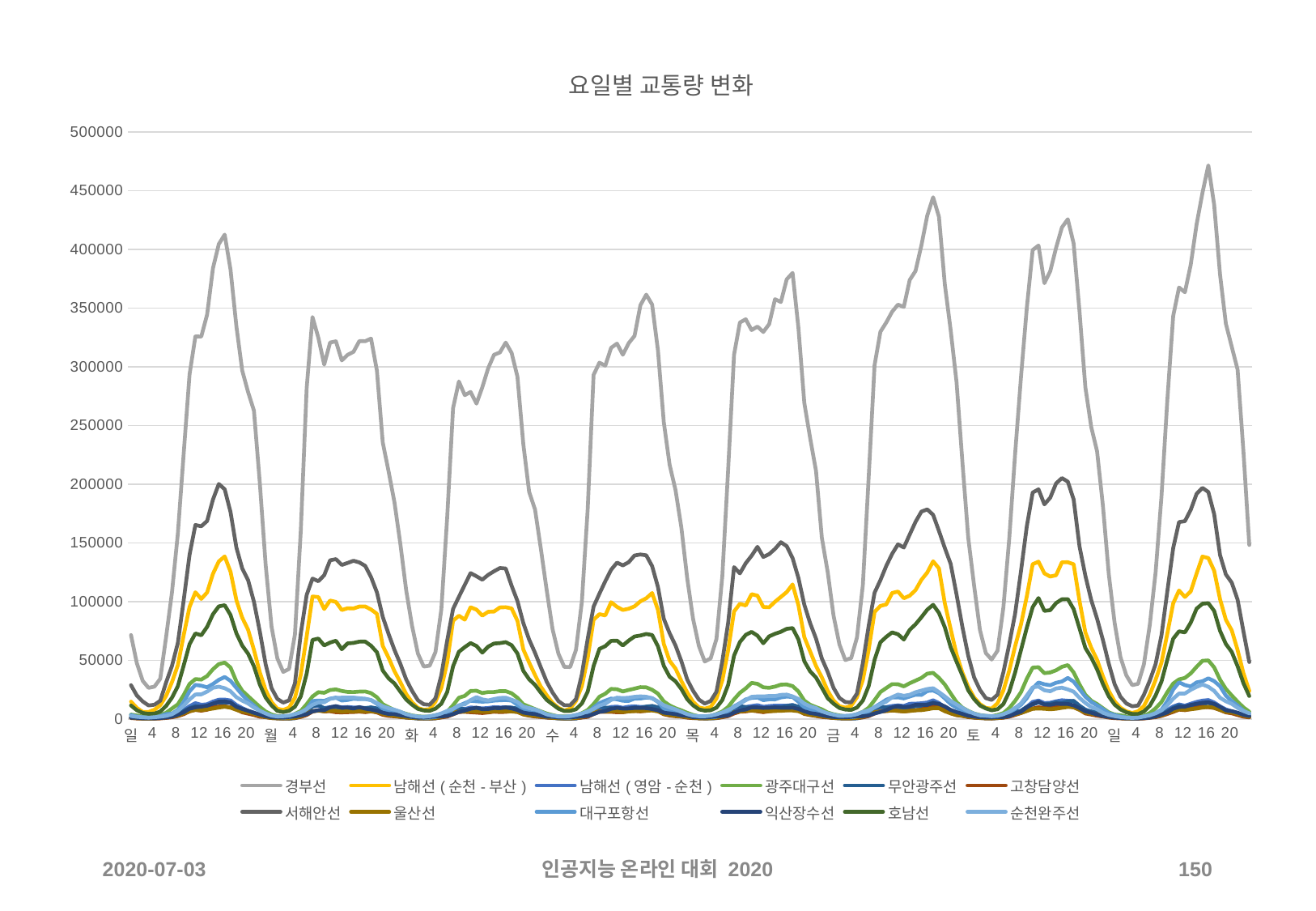

### Chart: 요일별 교통량 변화

| Category | 경부선 | 남해선(순천-부산) | 남해선(영암-순천) | 광주대구선 | 무안광주선 | 고창담양선 | 서해안선 | 울산선 | 대구포항선 | 익산장수선 | 호남선 | 순천완주선 |
|---|---|---|---|---|---|---|---|---|---|---|---|---|
| 일 | 71491.0 | 14786.0 | 1344.0 | 3712.0 | 1254.0 | 819.0 | 28791.0 | 1264.0 | 3346.0 | 1074.0 | 11512.0 | 2564.0 |
| 1  | 47490.0 | 9433.0 | 847.0 | 2993.0 | 730.0 | 416.0 | 20033.0 | 813.0 | 2053.0 | 996.0 | 7448.0 | 1841.0 |
| 2  | 32479.0 | 5977.0 | 658.0 | 1913.0 | 640.0 | 419.0 | 14930.0 | 435.0 | 1371.0 | 554.0 | 5116.0 | 1444.0 |
| 3  | 26481.0 | 6018.0 | 534.0 | 1440.0 | 503.0 | 386.0 | 11513.0 | 431.0 | 1219.0 | 529.0 | 4330.0 | 1114.0 |
| 4  | 27540.0 | 7851.0 | 778.0 | 1775.0 | 457.0 | 287.0 | 12112.0 | 506.0 | 1495.0 | 490.0 | 4598.0 | 1471.0 |
| 5  | 34262.0 | 11678.0 | 1168.0 | 3053.0 | 1083.0 | 461.0 | 15495.0 | 922.0 | 2353.0 | 876.0 | 6329.0 | 1922.0 |
| 6  | 69992.0 | 19719.0 | 1855.0 | 5331.0 | 2174.0 | 920.0 | 31184.0 | 1530.0 | 4177.0 | 1235.0 | 11123.0 | 2630.0 |
| 7  | 107845.0 | 31374.0 | 2757.0 | 8903.0 | 3339.0 | 1440.0 | 45229.0 | 2170.0 | 4502.0 | 2017.0 | 18143.0 | 4005.0 |
| 8  | 157837.0 | 45793.0 | 4414.0 | 12435.0 | 4466.0 | 2464.0 | 64745.0 | 3000.0 | 7753.0 | 3724.0 | 27867.0 | 6851.0 |
| 9  | 225944.0 | 71328.0 | 7449.0 | 20371.0 | 6787.0 | 4035.0 | 101005.0 | 4785.0 | 14434.0 | 5642.0 | 45511.0 | 11326.0 |
| 10  | 293550.0 | 95480.0 | 10896.0 | 29822.0 | 9175.0 | 6478.0 | 139859.0 | 6666.0 | 23607.0 | 8754.0 | 63716.0 | 16614.0 |
| 11  | 325889.0 | 107925.0 | 13455.0 | 34006.0 | 10950.0 | 7733.0 | 165255.0 | 7777.0 | 29014.0 | 9918.0 | 72864.0 | 20876.0 |
| 12  | 325776.0 | 102277.0 | 12080.0 | 33540.0 | 10259.0 | 7083.0 | 164167.0 | 7517.0 | 28318.0 | 10545.0 | 71310.0 | 20958.0 |
| 13  | 344459.0 | 107788.0 | 12543.0 | 36558.0 | 11204.0 | 7882.0 | 168619.0 | 8183.0 | 26981.0 | 11321.0 | 78437.0 | 23321.0 |
| 14  | 384079.0 | 123695.0 | 14816.0 | 42382.0 | 12472.0 | 9693.0 | 186963.0 | 8844.0 | 29811.0 | 13156.0 | 89279.0 | 26585.0 |
| 15  | 404593.0 | 134199.0 | 16380.0 | 46757.0 | 13944.0 | 10583.0 | 200169.0 | 9740.0 | 33353.0 | 14749.0 | 95912.0 | 27522.0 |
| 16  | 412639.0 | 138447.0 | 16526.0 | 48042.0 | 13960.0 | 10788.0 | 195689.0 | 10427.0 | 35733.0 | 15037.0 | 96880.0 | 26196.0 |
| 17  | 382811.0 | 125440.0 | 15749.0 | 43801.0 | 13831.0 | 9886.0 | 176283.0 | 9651.0 | 32468.0 | 14031.0 | 88622.0 | 23614.0 |
| 18  | 334494.0 | 101192.0 | 11922.0 | 31933.0 | 9829.0 | 8130.0 | 145971.0 | 7790.0 | 26456.0 | 10360.0 | 72925.0 | 18578.0 |
| 19  | 296820.0 | 86294.0 | 9250.0 | 24038.0 | 7784.0 | 5679.0 | 128253.0 | 6264.0 | 20574.0 | 8515.0 | 62521.0 | 15638.0 |
| 20  | 278469.0 | 76011.0 | 6902.0 | 19424.0 | 6215.0 | 4525.0 | 118240.0 | 5641.0 | 15435.0 | 6999.0 | 55575.0 | 13224.0 |
| 21  | 262718.0 | 58829.0 | 5429.0 | 14801.0 | 4365.0 | 3406.0 | 99828.0 | 4354.0 | 11481.0 | 5245.0 | 44858.0 | 9707.0 |
| 22  | 201091.0 | 39728.0 | 3211.0 | 10300.0 | 2914.0 | 1955.0 | 74531.0 | 2976.0 | 6790.0 | 3793.0 | 29347.0 | 6971.0 |
| 23  | 131401.0 | 24667.0 | 1913.0 | 6393.0 | 1851.0 | 1547.0 | 46566.0 | 1591.0 | 4046.0 | 2316.0 | 18175.0 | 4720.0 |
| 월 | 78735.0 | 14431.0 | 1247.0 | 3825.0 | 996.0 | 831.0 | 26266.0 | 855.0 | 2384.0 | 1416.0 | 11584.0 | 2775.0 |
| 1  | 51570.0 | 8678.0 | 743.0 | 2465.0 | 536.0 | 611.0 | 17079.0 | 614.0 | 1542.0 | 1203.0 | 6851.0 | 2155.0 |
| 2  | 40050.0 | 7673.0 | 611.0 | 2149.0 | 364.0 | 466.0 | 13957.0 | 492.0 | 1257.0 | 1231.0 | 5907.0 | 2327.0 |
| 3  | 42615.0 | 9650.0 | 601.0 | 2178.0 | 325.0 | 590.0 | 15870.0 | 510.0 | 1439.0 | 1688.0 | 6961.0 | 2796.0 |
| 4  | 72065.0 | 18105.0 | 1034.0 | 4356.0 | 624.0 | 822.0 | 30432.0 | 1016.0 | 2555.0 | 2151.0 | 10481.0 | 4124.0 |
| 5  | 160194.0 | 37705.0 | 2557.0 | 6837.0 | 2201.0 | 1751.0 | 72667.0 | 2363.0 | 4334.0 | 2985.0 | 19212.0 | 5731.0 |
| 6  | 281763.0 | 70203.0 | 5675.0 | 12572.0 | 5584.0 | 3401.0 | 105590.0 | 4607.0 | 8573.0 | 4057.0 | 38617.0 | 8471.0 |
| 7  | 342426.0 | 104338.0 | 10777.0 | 19143.0 | 10837.0 | 6291.0 | 119626.0 | 6683.0 | 15252.0 | 6480.0 | 67336.0 | 11980.0 |
| 8  | 324735.0 | 103857.0 | 11311.0 | 22839.0 | 11840.0 | 7332.0 | 117324.0 | 7034.0 | 15686.0 | 7455.0 | 68508.0 | 13996.0 |
| 9  | 301869.0 | 93660.0 | 9230.0 | 22294.0 | 9098.0 | 6399.0 | 122482.0 | 6653.0 | 15435.0 | 7494.0 | 62645.0 | 14231.0 |
| 10  | 320709.0 | 100873.0 | 10102.0 | 24665.0 | 9053.0 | 6605.0 | 135157.0 | 7010.0 | 17248.0 | 9924.0 | 65076.0 | 17142.0 |
| 11  | 321756.0 | 99733.0 | 10657.0 | 25189.0 | 7769.0 | 5726.0 | 136142.0 | 6964.0 | 18221.0 | 10925.0 | 66681.0 | 17996.0 |
| 12  | 305470.0 | 92827.0 | 9867.0 | 23844.0 | 7604.0 | 5611.0 | 131234.0 | 6305.0 | 15657.0 | 9559.0 | 59414.0 | 18158.0 |
| 13  | 310225.0 | 94315.0 | 10191.0 | 23044.0 | 8252.0 | 5804.0 | 132884.0 | 6636.0 | 16182.0 | 9701.0 | 64385.0 | 18174.0 |
| 14  | 312814.0 | 94112.0 | 9745.0 | 22907.0 | 8838.0 | 5947.0 | 134775.0 | 6512.0 | 17272.0 | 8936.0 | 64802.0 | 18236.0 |
| 15  | 321922.0 | 95781.0 | 9840.0 | 23339.0 | 8533.0 | 6289.0 | 133364.0 | 6733.0 | 16883.0 | 10080.0 | 65900.0 | 17665.0 |
| 16  | 321846.0 | 95852.0 | 9351.0 | 23458.0 | 9155.0 | 5812.0 | 130415.0 | 6523.0 | 17014.0 | 8818.0 | 65912.0 | 17259.0 |
| 17  | 324081.0 | 93273.0 | 9405.0 | 22016.0 | 9908.0 | 6476.0 | 120903.0 | 6640.0 | 16116.0 | 8042.0 | 62393.0 | 16058.0 |
| 18  | 296784.0 | 89581.0 | 8121.0 | 18523.0 | 8987.0 | 5614.0 | 107837.0 | 6000.0 | 12918.0 | 7024.0 | 56852.0 | 13632.0 |
| 19  | 235546.0 | 62301.0 | 5091.0 | 12555.0 | 6046.0 | 3583.0 | 86996.0 | 4366.0 | 8825.0 | 5337.0 | 41301.0 | 10767.0 |
| 20  | 210770.0 | 52075.0 | 3437.0 | 9979.0 | 4334.0 | 2639.0 | 72329.0 | 3402.0 | 6605.0 | 4266.0 | 34569.0 | 9204.0 |
| 21  | 184579.0 | 40696.0 | 3313.0 | 7534.0 | 2837.0 | 2253.0 | 58796.0 | 2719.0 | 5472.0 | 4108.0 | 30227.0 | 7888.0 |
| 22  | 149213.0 | 31397.0 | 2054.0 | 5829.0 | 2114.0 | 1686.0 | 46972.0 | 1985.0 | 4063.0 | 3167.0 | 23276.0 | 6190.0 |
| 23  | 109713.0 | 21212.0 | 1295.0 | 4373.0 | 1487.0 | 1262.0 | 33706.0 | 1330.0 | 2771.0 | 2472.0 | 16595.0 | 4053.0 |
| 화 | 79392.0 | 14233.0 | 971.0 | 2987.0 | 854.0 | 1005.0 | 23970.0 | 927.0 | 1606.0 | 1708.0 | 12171.0 | 2778.0 |
| 1  | 55685.0 | 9396.0 | 609.0 | 2278.0 | 432.0 | 633.0 | 15894.0 | 634.0 | 1358.0 | 1139.0 | 8595.0 | 2071.0 |
| 2  | 44636.0 | 7798.0 | 464.0 | 1924.0 | 286.0 | 600.0 | 12525.0 | 548.0 | 1132.0 | 1295.0 | 7229.0 | 1822.0 |
| 3  | 45419.0 | 8424.0 | 457.0 | 2112.0 | 401.0 | 476.0 | 12122.0 | 508.0 | 1152.0 | 1733.0 | 6934.0 | 2355.0 |
| 4  | 56972.0 | 14716.0 | 791.0 | 3177.0 | 540.0 | 643.0 | 17561.0 | 823.0 | 1639.0 | 2040.0 | 8769.0 | 3246.0 |
| 5  | 93447.0 | 26479.0 | 1608.0 | 4274.0 | 1524.0 | 1278.0 | 37374.0 | 1741.0 | 2405.0 | 2167.0 | 12988.0 | 4723.0 |
| 6  | 171618.0 | 48147.0 | 3158.0 | 6211.0 | 3505.0 | 2007.0 | 66735.0 | 3057.0 | 4150.0 | 2642.0 | 22893.0 | 6886.0 |
| 7  | 264769.0 | 83644.0 | 6430.0 | 11685.0 | 7503.0 | 3948.0 | 93697.0 | 5537.0 | 8500.0 | 4163.0 | 44814.0 | 8593.0 |
| 8  | 287526.0 | 87982.0 | 8517.0 | 18054.0 | 9771.0 | 5944.0 | 104015.0 | 6214.0 | 11191.0 | 6008.0 | 57202.0 | 11676.0 |
| 9  | 275884.0 | 84595.0 | 8496.0 | 19692.0 | 8038.0 | 6087.0 | 114263.0 | 6473.0 | 13494.0 | 7162.0 | 61196.0 | 12446.0 |
| 10  | 278635.0 | 95150.0 | 9776.0 | 23844.0 | 8510.0 | 5761.0 | 124230.0 | 6700.0 | 15531.0 | 8715.0 | 64611.0 | 16096.0 |
| 11  | 268676.0 | 93131.0 | 9508.0 | 24051.0 | 7685.0 | 5423.0 | 121577.0 | 6386.0 | 15043.0 | 9566.0 | 62182.0 | 18582.0 |
| 12  | 282590.0 | 88025.0 | 9025.0 | 22110.0 | 7050.0 | 5064.0 | 118638.0 | 6351.0 | 14722.0 | 8324.0 | 56542.0 | 16663.0 |
| 13  | 298843.0 | 91309.0 | 9346.0 | 22954.0 | 8058.0 | 5541.0 | 122746.0 | 6025.0 | 14929.0 | 8481.0 | 61599.0 | 15797.0 |
| 14  | 310272.0 | 91503.0 | 10043.0 | 22948.0 | 8330.0 | 6221.0 | 125825.0 | 6711.0 | 15633.0 | 9312.0 | 64263.0 | 16972.0 |
| 15  | 312283.0 | 95008.0 | 9857.0 | 23715.0 | 8531.0 | 5905.0 | 128590.0 | 6656.0 | 15919.0 | 9234.0 | 64615.0 | 17909.0 |
| 16  | 320667.0 | 95206.0 | 9865.0 | 23708.0 | 9832.0 | 6066.0 | 128193.0 | 6584.0 | 16094.0 | 9749.0 | 65446.0 | 18123.0 |
| 17  | 311848.0 | 94145.0 | 9660.0 | 21895.0 | 9624.0 | 6591.0 | 113471.0 | 6380.0 | 15653.0 | 9018.0 | 62842.0 | 16400.0 |
| 18  | 291672.0 | 83690.0 | 7964.0 | 18022.0 | 8961.0 | 5991.0 | 100527.0 | 5999.0 | 12001.0 | 7656.0 | 55790.0 | 14548.0 |
| 19  | 234126.0 | 59268.0 | 5038.0 | 12471.0 | 6071.0 | 3830.0 | 81685.0 | 4030.0 | 8412.0 | 5437.0 | 40999.0 | 10584.0 |
| 20  | 193417.0 | 48031.0 | 3458.0 | 10448.0 | 4048.0 | 2841.0 | 67638.0 | 3080.0 | 5899.0 | 4612.0 | 33802.0 | 9319.0 |
| 21  | 178524.0 | 37407.0 | 2674.0 | 8402.0 | 3099.0 | 2112.0 | 56299.0 | 2591.0 | 5398.0 | 4163.0 | 29026.0 | 8171.0 |
| 22  | 144937.0 | 27485.0 | 1952.0 | 6438.0 | 2552.0 | 1639.0 | 43878.0 | 2137.0 | 4000.0 | 2944.0 | 22388.0 | 6095.0 |
| 23  | 109482.0 | 20145.0 | 1346.0 | 4625.0 | 1403.0 | 1193.0 | 31655.0 | 1472.0 | 2689.0 | 1987.0 | 16223.0 | 3942.0 |
| 수 | 76476.0 | 13677.0 | 845.0 | 3287.0 | 1031.0 | 952.0 | 22521.0 | 981.0 | 1861.0 | 1846.0 | 12444.0 | 2886.0 |
| 1  | 55529.0 | 9525.0 | 558.0 | 2189.0 | 551.0 | 710.0 | 15207.0 | 625.0 | 1453.0 | 1192.0 | 8748.0 | 2148.0 |
| 2  | 44368.0 | 7065.0 | 426.0 | 2193.0 | 284.0 | 589.0 | 11712.0 | 508.0 | 1166.0 | 1189.0 | 6780.0 | 2066.0 |
| 3  | 44271.0 | 8843.0 | 362.0 | 2272.0 | 270.0 | 521.0 | 11716.0 | 549.0 | 1134.0 | 1587.0 | 6881.0 | 2405.0 |
| 4  | 58938.0 | 15368.0 | 703.0 | 3056.0 | 393.0 | 701.0 | 16949.0 | 859.0 | 1879.0 | 1748.0 | 8307.0 | 3433.0 |
| 5  | 99831.0 | 27987.0 | 1464.0 | 4916.0 | 1519.0 | 1213.0 | 38052.0 | 1768.0 | 2756.0 | 2210.0 | 13205.0 | 4635.0 |
| 6  | 178747.0 | 51936.0 | 2979.0 | 7653.0 | 3991.0 | 1811.0 | 68280.0 | 3240.0 | 4753.0 | 2517.0 | 23258.0 | 6516.0 |
| 7  | 293117.0 | 84462.0 | 5701.0 | 12748.0 | 8204.0 | 4185.0 | 95703.0 | 5441.0 | 9615.0 | 4193.0 | 45035.0 | 8396.0 |
| 8  | 303530.0 | 89276.0 | 8006.0 | 18904.0 | 10584.0 | 6146.0 | 106724.0 | 6625.0 | 13468.0 | 6087.0 | 59650.0 | 11339.0 |
| 9  | 300989.0 | 88213.0 | 8766.0 | 21526.0 | 9711.0 | 6158.0 | 117335.0 | 6393.0 | 15637.0 | 6742.0 | 62049.0 | 13010.0 |
| 10  | 316233.0 | 99463.0 | 10215.0 | 25618.0 | 9284.0 | 6092.0 | 127099.0 | 6718.0 | 17358.0 | 8648.0 | 66525.0 | 16253.0 |
| 11  | 319801.0 | 95493.0 | 10538.0 | 25332.0 | 8405.0 | 5738.0 | 133205.0 | 6738.0 | 16726.0 | 9495.0 | 66737.0 | 18142.0 |
| 12  | 310324.0 | 92872.0 | 9511.0 | 23425.0 | 7678.0 | 5685.0 | 130814.0 | 5953.0 | 15496.0 | 8862.0 | 62603.0 | 17821.0 |
| 13  | 320176.0 | 93922.0 | 10436.0 | 24742.0 | 8958.0 | 6548.0 | 133572.0 | 6407.0 | 15439.0 | 8932.0 | 66792.0 | 18062.0 |
| 14  | 326347.0 | 95958.0 | 10742.0 | 25853.0 | 9787.0 | 6861.0 | 139260.0 | 6715.0 | 17324.0 | 9394.0 | 70233.0 | 18869.0 |
| 15  | 352508.0 | 100240.0 | 10253.0 | 27105.0 | 9523.0 | 6455.0 | 140130.0 | 6823.0 | 17403.0 | 9325.0 | 71102.0 | 19244.0 |
| 16  | 361507.0 | 102790.0 | 10357.0 | 26943.0 | 10533.0 | 6911.0 | 139421.0 | 7105.0 | 18215.0 | 9259.0 | 72417.0 | 18934.0 |
| 17  | 353063.0 | 107278.0 | 10115.0 | 24890.0 | 11108.0 | 7553.0 | 130206.0 | 7284.0 | 17756.0 | 8470.0 | 71505.0 | 17566.0 |
| 18  | 313991.0 | 92917.0 | 9029.0 | 21587.0 | 9972.0 | 6686.0 | 112395.0 | 6475.0 | 14500.0 | 7475.0 | 61906.0 | 14938.0 |
| 19  | 252862.0 | 63930.0 | 5479.0 | 14952.0 | 5941.0 | 3993.0 | 85303.0 | 4421.0 | 8944.0 | 5342.0 | 45296.0 | 11709.0 |
| 20  | 216526.0 | 49530.0 | 3866.0 | 11538.0 | 4380.0 | 2907.0 | 73074.0 | 3481.0 | 6756.0 | 4747.0 | 35990.0 | 9829.0 |
| 21  | 195100.0 | 42955.0 | 3153.0 | 9165.0 | 3513.0 | 2323.0 | 62622.0 | 2707.0 | 5314.0 | 4101.0 | 32091.0 | 8228.0 |
| 22  | 163267.0 | 32366.0 | 2280.0 | 7355.0 | 2471.0 | 1919.0 | 49269.0 | 2245.0 | 4425.0 | 3073.0 | 25537.0 | 6075.0 |
| 23  | 119917.0 | 22631.0 | 1597.0 | 5236.0 | 1531.0 | 1148.0 | 33631.0 | 1567.0 | 2993.0 | 2679.0 | 16862.0 | 4094.0 |
| 목 | 85400.0 | 14638.0 | 988.0 | 3449.0 | 890.0 | 757.0 | 24039.0 | 1117.0 | 1765.0 | 1508.0 | 11642.0 | 2841.0 |
| 1  | 62119.0 | 9823.0 | 789.0 | 2226.0 | 642.0 | 638.0 | 16518.0 | 637.0 | 1519.0 | 1377.0 | 8167.0 | 2350.0 |
| 2  | 48952.0 | 8739.0 | 722.0 | 1996.0 | 434.0 | 636.0 | 13124.0 | 508.0 | 1353.0 | 1259.0 | 7102.0 | 2282.0 |
| 3  | 51537.0 | 10242.0 | 683.0 | 2523.0 | 493.0 | 678.0 | 15308.0 | 606.0 | 1426.0 | 1668.0 | 7392.0 | 2835.0 |
| 4  | 68192.0 | 17399.0 | 898.0 | 4166.0 | 724.0 | 845.0 | 23215.0 | 1060.0 | 1802.0 | 2133.0 | 9623.0 | 3930.0 |
| 5  | 121927.0 | 32857.0 | 2134.0 | 6363.0 | 1714.0 | 1457.0 | 49289.0 | 2055.0 | 3254.0 | 2429.0 | 16156.0 | 5544.0 |
| 6  | 212732.0 | 58734.0 | 4156.0 | 10287.0 | 4605.0 | 2458.0 | 82048.0 | 3551.0 | 5860.0 | 3059.0 | 29090.0 | 7764.0 |
| 7  | 310369.0 | 91614.0 | 7401.0 | 16712.0 | 9574.0 | 4650.0 | 129369.0 | 5706.0 | 10748.0 | 5420.0 | 53975.0 | 10127.0 |
| 8  | 337781.0 | 98078.0 | 10160.0 | 22261.0 | 11040.0 | 6191.0 | 124023.0 | 6474.0 | 13455.0 | 7394.0 | 65531.0 | 13155.0 |
| 9  | 340532.0 | 96707.0 | 10145.0 | 26101.0 | 10049.0 | 6455.0 | 132706.0 | 7106.0 | 16665.0 | 8081.0 | 71625.0 | 15968.0 |
| 10  | 331328.0 | 106318.0 | 11016.0 | 30747.0 | 9389.0 | 7191.0 | 139071.0 | 7211.0 | 17902.0 | 9960.0 | 74220.0 | 18822.0 |
| 11  | 334324.0 | 105043.0 | 11750.0 | 29921.0 | 8765.0 | 6541.0 | 146646.0 | 6956.0 | 18314.0 | 9873.0 | 71002.0 | 19262.0 |
| 12  | 329683.0 | 95394.0 | 10346.0 | 27007.0 | 7544.0 | 5808.0 | 138010.0 | 6534.0 | 16028.0 | 9434.0 | 64510.0 | 19162.0 |
| 13  | 336410.0 | 95120.0 | 10974.0 | 26522.0 | 9119.0 | 6577.0 | 140456.0 | 6567.0 | 16726.0 | 9587.0 | 70359.0 | 19602.0 |
| 14  | 357612.0 | 99855.0 | 11332.0 | 27579.0 | 9880.0 | 7009.0 | 144879.0 | 6835.0 | 16679.0 | 9934.0 | 72555.0 | 19522.0 |
| 15  | 355231.0 | 103972.0 | 11273.0 | 29229.0 | 9965.0 | 7218.0 | 150580.0 | 6953.0 | 18342.0 | 9613.0 | 74279.0 | 20518.0 |
| 16  | 374556.0 | 108103.0 | 11354.0 | 29408.0 | 10996.0 | 7539.0 | 147200.0 | 7352.0 | 19078.0 | 9465.0 | 76774.0 | 20771.0 |
| 17  | 379997.0 | 114614.0 | 11877.0 | 28023.0 | 11737.0 | 8055.0 | 137012.0 | 7245.0 | 18704.0 | 9678.0 | 77408.0 | 19210.0 |
| 18  | 333143.0 | 96907.0 | 10011.0 | 23440.0 | 10515.0 | 7202.0 | 120103.0 | 6625.0 | 14641.0 | 8532.0 | 67790.0 | 17061.0 |
| 19  | 269262.0 | 69711.0 | 5339.0 | 15640.0 | 6241.0 | 4318.0 | 97344.0 | 4620.0 | 10025.0 | 6584.0 | 49200.0 | 13098.0 |
| 20  | 239292.0 | 57542.0 | 4103.0 | 12114.0 | 4694.0 | 3304.0 | 81599.0 | 3611.0 | 7897.0 | 4983.0 | 40556.0 | 10833.0 |
| 21  | 211268.0 | 45171.0 | 3721.0 | 10083.0 | 3811.0 | 2541.0 | 68456.0 | 2866.0 | 6542.0 | 4296.0 | 35284.0 | 9273.0 |
| 22  | 154358.0 | 35419.0 | 2841.0 | 8190.0 | 2701.0 | 1721.0 | 51473.0 | 2345.0 | 4587.0 | 3184.0 | 26678.0 | 6591.0 |
| 23  | 124997.0 | 23986.0 | 1818.0 | 5497.0 | 1704.0 | 1322.0 | 40039.0 | 1591.0 | 3283.0 | 2227.0 | 17610.0 | 4824.0 |
| 금 | 87880.0 | 15630.0 | 1203.0 | 3997.0 | 889.0 | 880.0 | 26415.0 | 999.0 | 1930.0 | 1679.0 | 13028.0 | 3699.0 |
| 1  | 63484.0 | 10916.0 | 790.0 | 2981.0 | 514.0 | 652.0 | 17921.0 | 686.0 | 1868.0 | 1413.0 | 9354.0 | 2626.0 |
| 2  | 50226.0 | 9610.0 | 732.0 | 2308.0 | 367.0 | 566.0 | 14433.0 | 611.0 | 1511.0 | 1400.0 | 8042.0 | 2730.0 |
| 3  | 51796.0 | 11175.0 | 813.0 | 2698.0 | 339.0 | 593.0 | 14135.0 | 621.0 | 1523.0 | 1757.0 | 7708.0 | 3034.0 |
| 4  | 69432.0 | 18501.0 | 1139.0 | 4053.0 | 525.0 | 861.0 | 21664.0 | 1064.0 | 2042.0 | 2330.0 | 9725.0 | 4084.0 |
| 5  | 114223.0 | 33264.0 | 2185.0 | 6105.0 | 1562.0 | 1331.0 | 47700.0 | 1920.0 | 3060.0 | 2337.0 | 15651.0 | 5986.0 |
| 6  | 206106.0 | 59071.0 | 4160.0 | 9553.0 | 4371.0 | 2482.0 | 79359.0 | 3413.0 | 6116.0 | 2988.0 | 28052.0 | 7410.0 |
| 7  | 301482.0 | 91177.0 | 7078.0 | 16050.0 | 9161.0 | 4627.0 | 107562.0 | 5813.0 | 10103.0 | 4694.0 | 50368.0 | 9821.0 |
| 8  | 329924.0 | 96305.0 | 9073.0 | 22936.0 | 10444.0 | 6617.0 | 118231.0 | 6405.0 | 13137.0 | 5973.0 | 65339.0 | 12462.0 |
| 9  | 337799.0 | 97604.0 | 10122.0 | 26397.0 | 9790.0 | 6685.0 | 130360.0 | 6890.0 | 16379.0 | 7512.0 | 69953.0 | 14819.0 |
| 10  | 346933.0 | 107289.0 | 11052.0 | 29693.0 | 9518.0 | 7235.0 | 140628.0 | 7281.0 | 18289.0 | 9852.0 | 73769.0 | 18608.0 |
| 11  | 352988.0 | 108530.0 | 11594.0 | 29613.0 | 8802.0 | 6926.0 | 148736.0 | 6803.0 | 18444.0 | 11005.0 | 72163.0 | 20786.0 |
| 12  | 351011.0 | 102845.0 | 11029.0 | 27753.0 | 8456.0 | 6380.0 | 146068.0 | 6452.0 | 17477.0 | 10171.0 | 67664.0 | 19755.0 |
| 13  | 373930.0 | 105033.0 | 12920.0 | 30462.0 | 9694.0 | 6967.0 | 157116.0 | 6815.0 | 19141.0 | 10506.0 | 75894.0 | 20585.0 |
| 14  | 381683.0 | 109754.0 | 13055.0 | 32651.0 | 10838.0 | 7534.0 | 167914.0 | 7362.0 | 20678.0 | 12090.0 | 80668.0 | 22794.0 |
| 15  | 403499.0 | 118517.0 | 13363.0 | 34979.0 | 10704.0 | 7983.0 | 176660.0 | 7504.0 | 20453.0 | 12060.0 | 86648.0 | 24174.0 |
| 16  | 428829.0 | 124698.0 | 14051.0 | 38598.0 | 12446.0 | 9744.0 | 178528.0 | 8207.0 | 23814.0 | 11947.0 | 93114.0 | 25515.0 |
| 17  | 444463.0 | 134313.0 | 15900.0 | 39309.0 | 13892.0 | 11006.0 | 173884.0 | 9132.0 | 24243.0 | 13591.0 | 97263.0 | 26167.0 |
| 18  | 427831.0 | 128245.0 | 13545.0 | 35031.0 | 12165.0 | 10340.0 | 160193.0 | 9188.0 | 21928.0 | 12831.0 | 90380.0 | 22857.0 |
| 19  | 370201.0 | 98461.0 | 9990.0 | 29322.0 | 9114.0 | 7713.0 | 145614.0 | 6567.0 | 17510.0 | 10688.0 | 78111.0 | 19187.0 |
| 20  | 331317.0 | 76635.0 | 5805.0 | 21789.0 | 6348.0 | 4820.0 | 132149.0 | 4791.0 | 12690.0 | 7739.0 | 61104.0 | 15316.0 |
| 21  | 286966.0 | 55038.0 | 4321.0 | 14400.0 | 4683.0 | 3265.0 | 106041.0 | 3376.0 | 9505.0 | 5863.0 | 48800.0 | 12418.0 |
| 22  | 219289.0 | 39497.0 | 3220.0 | 9686.0 | 3269.0 | 2585.0 | 78526.0 | 2776.0 | 7096.0 | 4288.0 | 37009.0 | 9440.0 |
| 23  | 154247.0 | 27313.0 | 2203.0 | 6842.0 | 1843.0 | 1585.0 | 53734.0 | 1917.0 | 4376.0 | 2702.0 | 24374.0 | 6595.0 |
| 토 | 113399.0 | 18280.0 | 1183.0 | 4577.0 | 1452.0 | 1176.0 | 35393.0 | 1346.0 | 3011.0 | 2090.0 | 16890.0 | 4553.0 |
| 1  | 75694.0 | 12688.0 | 968.0 | 3364.0 | 882.0 | 810.0 | 24777.0 | 939.0 | 2106.0 | 1452.0 | 11518.0 | 3082.0 |
| 2  | 56122.0 | 9410.0 | 915.0 | 2647.0 | 540.0 | 579.0 | 17748.0 | 601.0 | 1460.0 | 1276.0 | 8958.0 | 2761.0 |
| 3  | 50606.0 | 8800.0 | 667.0 | 2341.0 | 546.0 | 479.0 | 16238.0 | 610.0 | 1703.0 | 1294.0 | 7386.0 | 2358.0 |
| 4  | 58192.0 | 13431.0 | 863.0 | 3393.0 | 698.0 | 804.0 | 20714.0 | 841.0 | 1988.0 | 1468.0 | 8299.0 | 2685.0 |
| 5  | 94993.0 | 24297.0 | 1641.0 | 5000.0 | 1289.0 | 1065.0 | 39770.0 | 1442.0 | 2980.0 | 1596.0 | 12680.0 | 4049.0 |
| 6  | 153701.0 | 41195.0 | 3344.0 | 9295.0 | 4285.0 | 1937.0 | 63738.0 | 2787.0 | 5466.0 | 2405.0 | 23209.0 | 6170.0 |
| 7  | 225538.0 | 61830.0 | 5113.0 | 15397.0 | 6196.0 | 3449.0 | 89574.0 | 4004.0 | 8583.0 | 4557.0 | 39536.0 | 9407.0 |
| 8  | 291212.0 | 80547.0 | 7050.0 | 22783.0 | 6832.0 | 5057.0 | 125877.0 | 5105.0 | 12134.0 | 6154.0 | 58647.0 | 13227.0 |
| 9  | 350132.0 | 104432.0 | 10303.0 | 34245.0 | 10280.0 | 7070.0 | 164122.0 | 6828.0 | 17705.0 | 9798.0 | 77691.0 | 19953.0 |
| 10  | 399522.0 | 131843.0 | 14532.0 | 43763.0 | 12294.0 | 8918.0 | 192895.0 | 8660.0 | 25957.0 | 12838.0 | 95290.0 | 26978.0 |
| 11  | 403347.0 | 134004.0 | 15691.0 | 44114.0 | 14116.0 | 9973.0 | 195581.0 | 8893.0 | 31113.0 | 14694.0 | 103008.0 | 27583.0 |
| 12  | 371253.0 | 124021.0 | 13542.0 | 39049.0 | 12332.0 | 9366.0 | 182816.0 | 8680.0 | 29535.0 | 12349.0 | 92092.0 | 24445.0 |
| 13  | 381428.0 | 121292.0 | 13811.0 | 39628.0 | 13033.0 | 9645.0 | 188478.0 | 8244.0 | 28744.0 | 12052.0 | 92710.0 | 23623.0 |
| 14  | 401492.0 | 122464.0 | 15045.0 | 41503.0 | 14083.0 | 10536.0 | 200708.0 | 8697.0 | 30863.0 | 13002.0 | 98781.0 | 26006.0 |
| 15  | 418788.0 | 133462.0 | 15929.0 | 44430.0 | 13683.0 | 10656.0 | 205206.0 | 9492.0 | 31934.0 | 12797.0 | 101989.0 | 26642.0 |
| 16  | 425706.0 | 133529.0 | 15494.0 | 45907.0 | 14939.0 | 10673.0 | 202153.0 | 10246.0 | 34980.0 | 12771.0 | 102107.0 | 25199.0 |
| 17  | 405086.0 | 131783.0 | 15240.0 | 39654.0 | 15382.0 | 9965.0 | 187071.0 | 10081.0 | 31781.0 | 11613.0 | 93540.0 | 23270.0 |
| 18  | 347134.0 | 100555.0 | 11059.0 | 29446.0 | 11228.0 | 7850.0 | 146863.0 | 7802.0 | 25322.0 | 9242.0 | 77143.0 | 17974.0 |
| 19  | 282694.0 | 73756.0 | 8013.0 | 20619.0 | 7720.0 | 4717.0 | 122074.0 | 5417.0 | 18977.0 | 6527.0 | 60563.0 | 13654.0 |
| 20  | 248778.0 | 60666.0 | 6063.0 | 15534.0 | 6426.0 | 3750.0 | 101302.0 | 4501.0 | 14515.0 | 5269.0 | 52309.0 | 10169.0 |
| 21  | 228066.0 | 50459.0 | 4429.0 | 12710.0 | 5955.0 | 2804.0 | 85464.0 | 3961.0 | 11567.0 | 3795.0 | 42322.0 | 8292.0 |
| 22  | 181447.0 | 36275.0 | 2834.0 | 9146.0 | 3524.0 | 2112.0 | 67144.0 | 2930.0 | 8357.0 | 2548.0 | 29728.0 | 5272.0 |
| 23  | 123481.0 | 23938.0 | 1795.0 | 5624.0 | 2388.0 | 1202.0 | 47122.0 | 1892.0 | 4942.0 | 1790.0 | 19232.0 | 3486.0 |
| 일 | 81601.0 | 14952.0 | 1253.0 | 3776.0 | 1368.0 | 728.0 | 29606.0 | 1370.0 | 3416.0 | 1094.0 | 12231.0 | 2417.0 |
| 1  | 52624.0 | 9584.0 | 892.0 | 3196.0 | 798.0 | 518.0 | 18871.0 | 750.0 | 2045.0 | 877.0 | 8118.0 | 1660.0 |
| 2  | 37084.0 | 6495.0 | 611.0 | 2113.0 | 574.0 | 349.0 | 13275.0 | 520.0 | 1253.0 | 502.0 | 5683.0 | 1158.0 |
| 3  | 28862.0 | 5125.0 | 571.0 | 1556.0 | 477.0 | 376.0 | 10812.0 | 409.0 | 1036.0 | 451.0 | 4269.0 | 930.0 |
| 4  | 29909.0 | 6568.0 | 699.0 | 1599.0 | 521.0 | 248.0 | 11431.0 | 516.0 | 1345.0 | 421.0 | 4175.0 | 1158.0 |
| 5  | 46505.0 | 11063.0 | 1009.0 | 2669.0 | 979.0 | 439.0 | 20584.0 | 914.0 | 2093.0 | 693.0 | 6423.0 | 2037.0 |
| 6  | 80107.0 | 20681.0 | 1783.0 | 5071.0 | 2467.0 | 1013.0 | 32700.0 | 1461.0 | 3077.0 | 1105.0 | 11203.0 | 3131.0 |
| 7  | 124912.0 | 33347.0 | 3048.0 | 9113.0 | 3283.0 | 1521.0 | 46757.0 | 2174.0 | 4979.0 | 2199.0 | 20025.0 | 4810.0 |
| 8  | 189697.0 | 48058.0 | 4544.0 | 14482.0 | 4483.0 | 2643.0 | 71364.0 | 3102.0 | 7874.0 | 3764.0 | 31880.0 | 7291.0 |
| 9  | 271575.0 | 72672.0 | 7655.0 | 22830.0 | 6682.0 | 4282.0 | 108702.0 | 5319.0 | 15178.0 | 5572.0 | 50446.0 | 11692.0 |
| 10  | 343397.0 | 98532.0 | 10617.0 | 30171.0 | 9400.0 | 6034.0 | 145601.0 | 6732.0 | 25122.0 | 8796.0 | 68369.0 | 17273.0 |
| 11  | 367597.0 | 109433.0 | 12389.0 | 33726.0 | 11582.0 | 7949.0 | 167740.0 | 8177.0 | 31239.0 | 10242.0 | 74683.0 | 21645.0 |
| 12  | 363550.0 | 103922.0 | 11283.0 | 34986.0 | 9955.0 | 7510.0 | 168512.0 | 7868.0 | 28878.0 | 10486.0 | 73747.0 | 21707.0 |
| 13  | 386975.0 | 108662.0 | 12972.0 | 38861.0 | 10625.0 | 8386.0 | 178146.0 | 8278.0 | 27669.0 | 11951.0 | 82052.0 | 24836.0 |
| 14  | 421540.0 | 123960.0 | 14510.0 | 44448.0 | 12174.0 | 9620.0 | 191793.0 | 8861.0 | 31164.0 | 12938.0 | 93998.0 | 27354.0 |
| 15  | 448157.0 | 138351.0 | 15634.0 | 49548.0 | 12862.0 | 10270.0 | 196844.0 | 9725.0 | 32128.0 | 13830.0 | 98139.0 | 29377.0 |
| 16  | 471607.0 | 137079.0 | 16125.0 | 49896.0 | 13637.0 | 10037.0 | 193348.0 | 10281.0 | 34628.0 | 14256.0 | 98638.0 | 27434.0 |
| 17  | 438078.0 | 126308.0 | 14032.0 | 43970.0 | 12179.0 | 9382.0 | 174493.0 | 9586.0 | 32236.0 | 12827.0 | 92105.0 | 23923.0 |
| 18  | 378585.0 | 102043.0 | 10735.0 | 33481.0 | 9284.0 | 7649.0 | 139567.0 | 7694.0 | 27854.0 | 10342.0 | 75039.0 | 18057.0 |
| 19  | 336731.0 | 84497.0 | 8137.0 | 25588.0 | 7225.0 | 5583.0 | 123121.0 | 6065.0 | 19952.0 | 7368.0 | 63853.0 | 15049.0 |
| 20  | 317128.0 | 75511.0 | 6503.0 | 20023.0 | 5689.0 | 4840.0 | 116128.0 | 5705.0 | 15236.0 | 6666.0 | 57111.0 | 12897.0 |
| 21  | 297730.0 | 58773.0 | 4981.0 | 14707.0 | 4359.0 | 3419.0 | 101692.0 | 4392.0 | 11429.0 | 5343.0 | 44966.0 | 9471.0 |
| 22  | 227666.0 | 38971.0 | 2932.0 | 9831.0 | 3010.0 | 1968.0 | 74529.0 | 2999.0 | 7012.0 | 3583.0 | 30407.0 | 6796.0 |
| 23  | 148221.0 | 23818.0 | 2036.0 | 6175.0 | 1893.0 | 1364.0 | 48498.0 | 1796.0 | 4219.0 | 2450.0 | 19520.0 | 4838.0 |
2020-07-03
인공지능 온라인 대회 2020
150